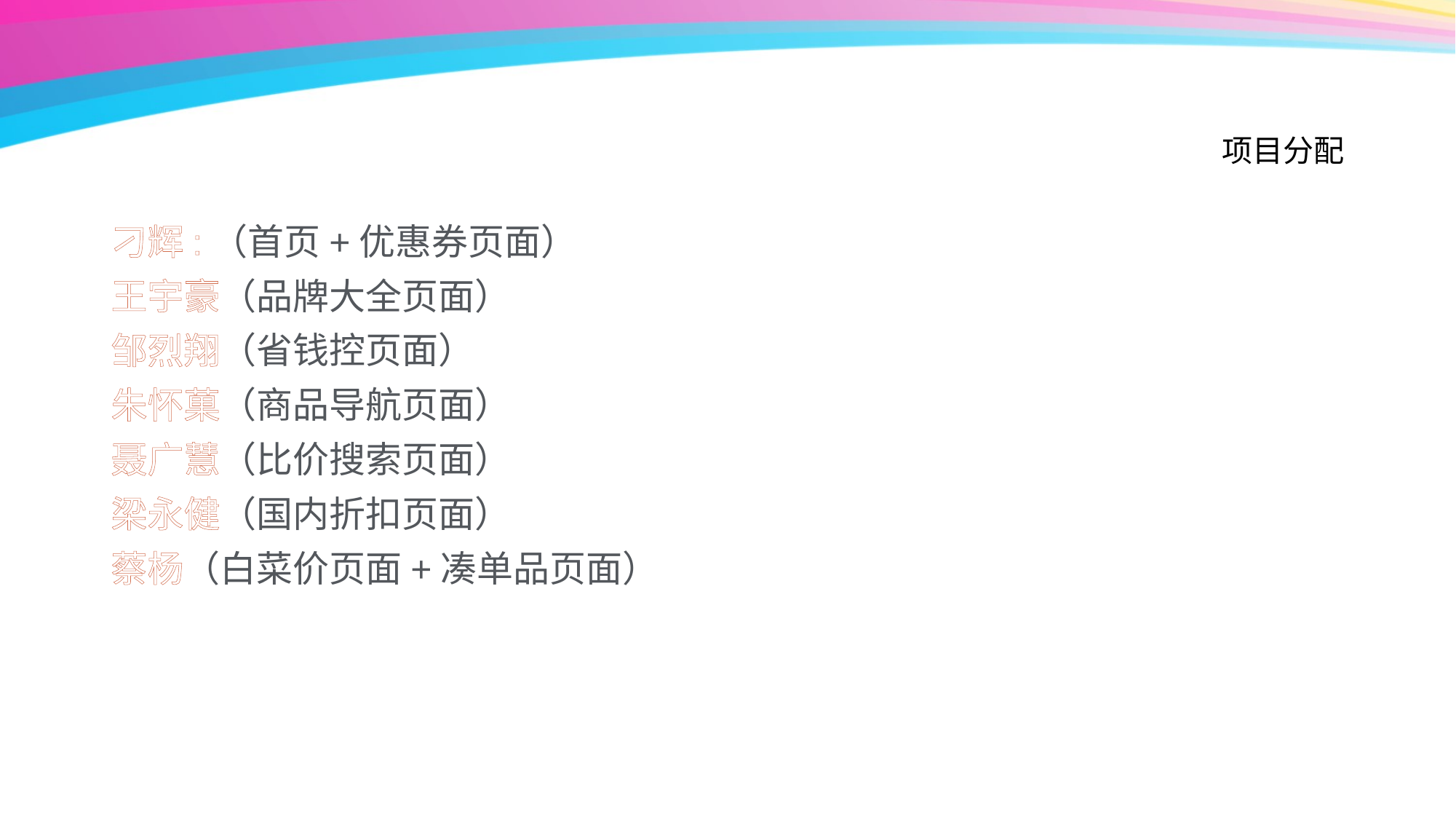

# 项目分配
刁辉:（首页+优惠券页面）
王宇豪（品牌大全页面）
邹烈翔（省钱控页面）
朱怀菓（商品导航页面）
聂广慧（比价搜索页面）
梁永健（国内折扣页面）
蔡杨（白菜价页面+凑单品页面）